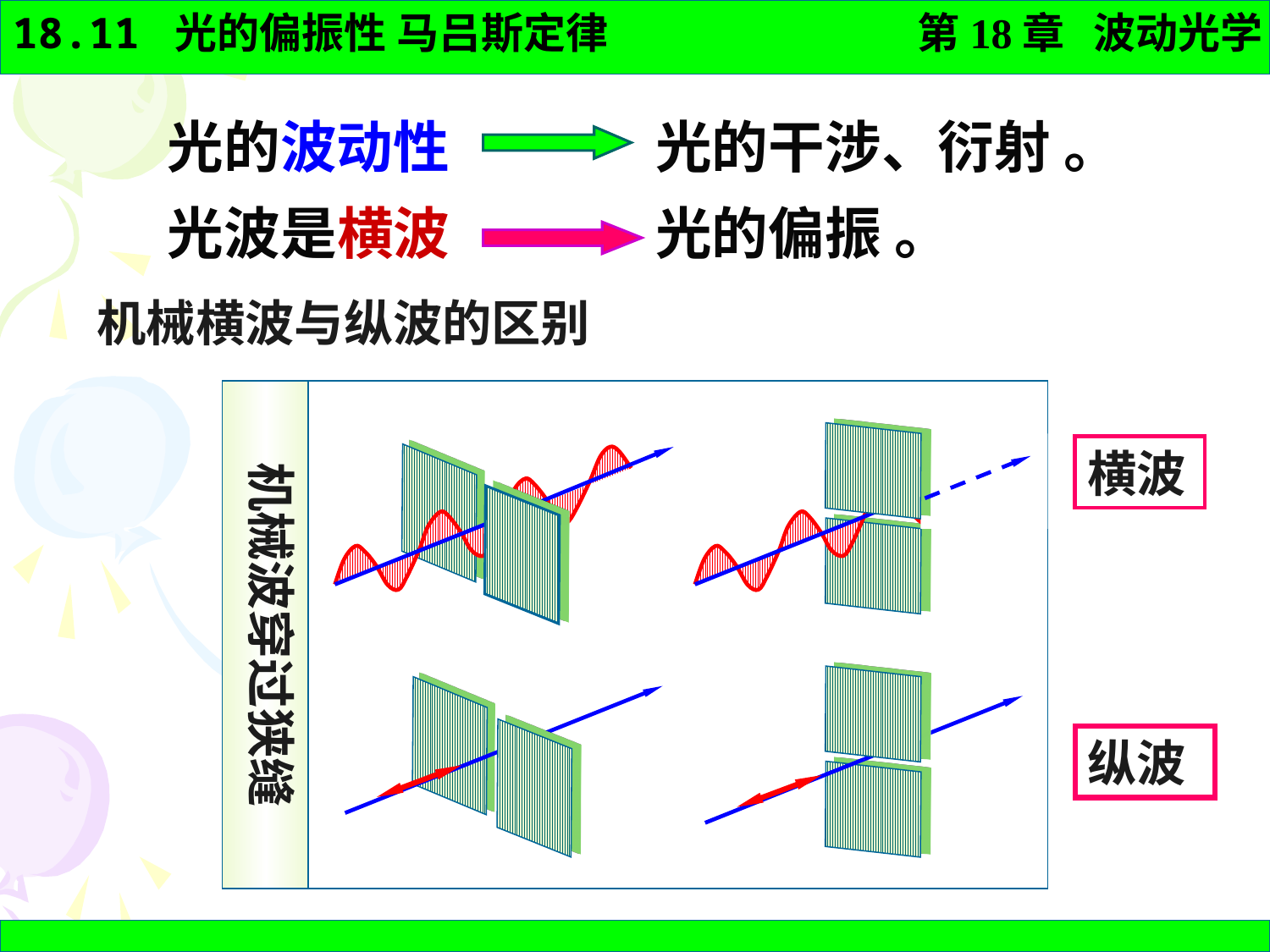

光的波动性                光的干涉、衍射 。
光波是横波                光的偏振 。

机械横波与纵波的区别
机械波穿过狭缝

横波

纵波